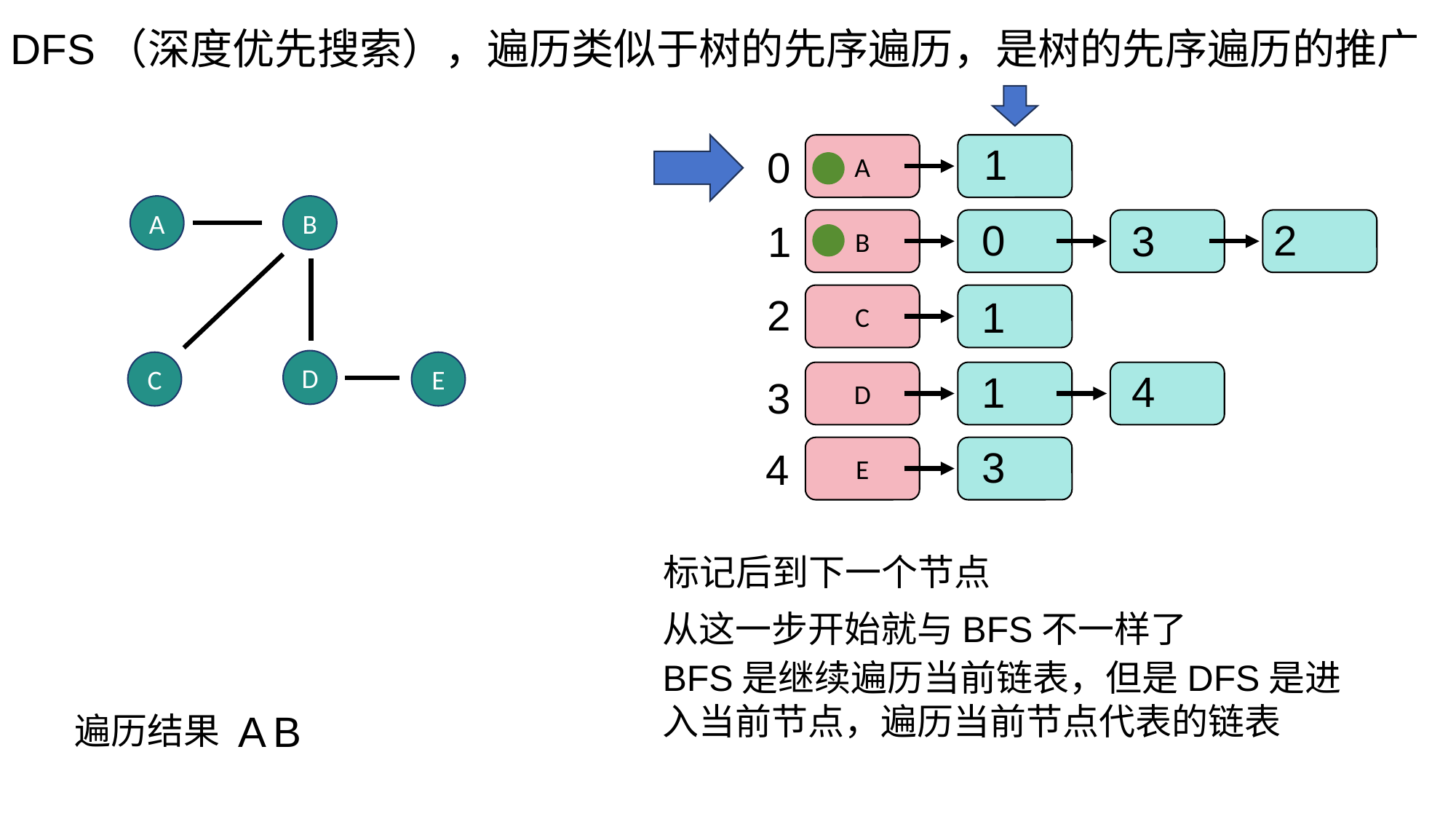

DFS（深度优先搜索），遍历类似于树的先序遍历，是树的先序遍历的推广

1
0
A

A
B
0
2
3
1
B

2
C

1
D
C
E
4
1
D

3
3
4
E

标记后到下一个节点
从这一步开始就与BFS不一样了
BFS是继续遍历当前链表，但是DFS是进入当前节点，遍历当前节点代表的链表
A
B
遍历结果